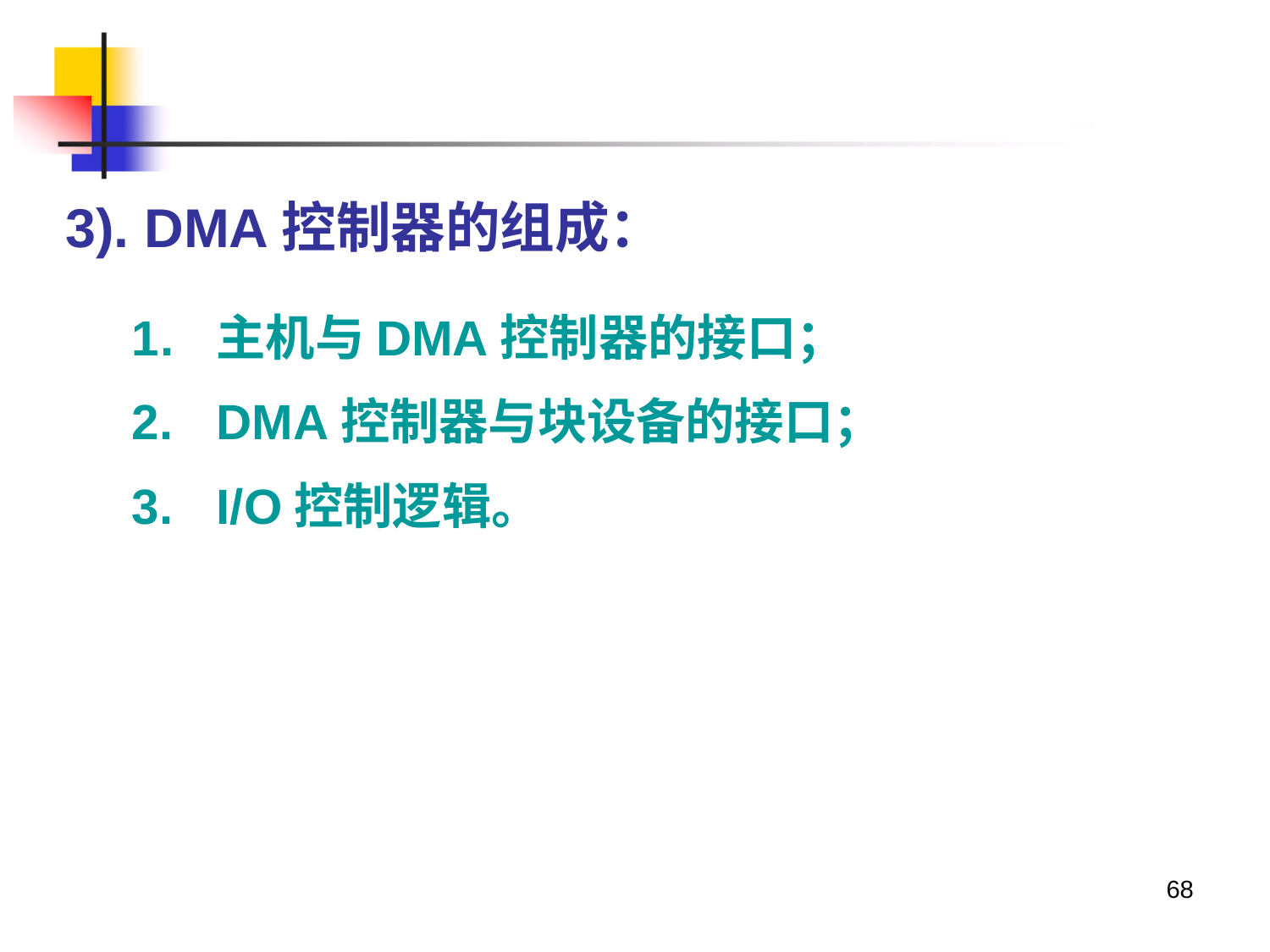

# 3). DMA控制器的组成：
主机与DMA控制器的接口；
DMA控制器与块设备的接口；
I/O控制逻辑。

68